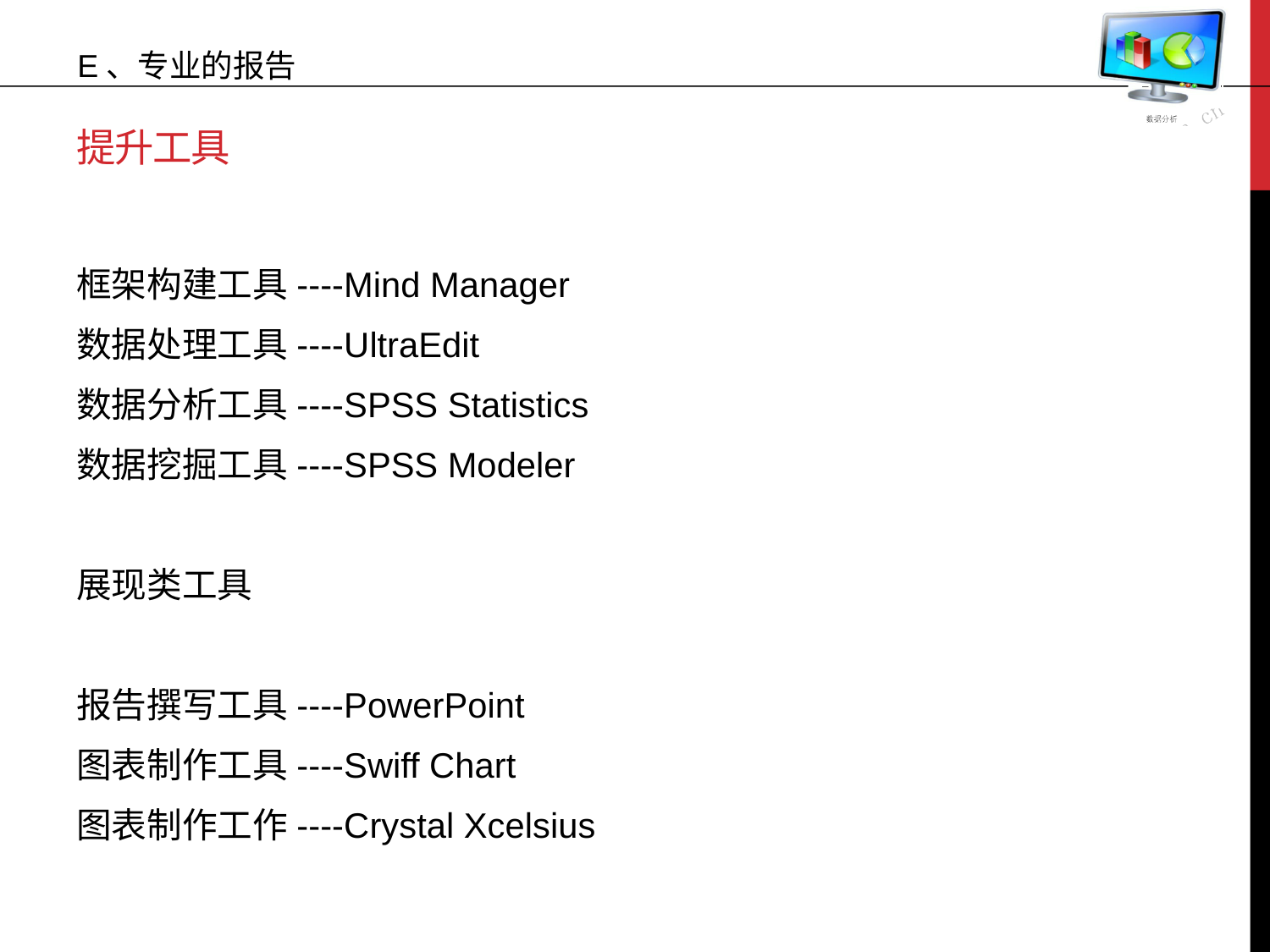

E、专业的报告
# 提升工具

框架构建工具----Mind Manager
数据处理工具----UltraEdit
数据分析工具----SPSS Statistics
数据挖掘工具----SPSS Modeler

展现类工具

报告撰写工具----PowerPoint
图表制作工具----Swiff Chart
图表制作工作----Crystal Xcelsius